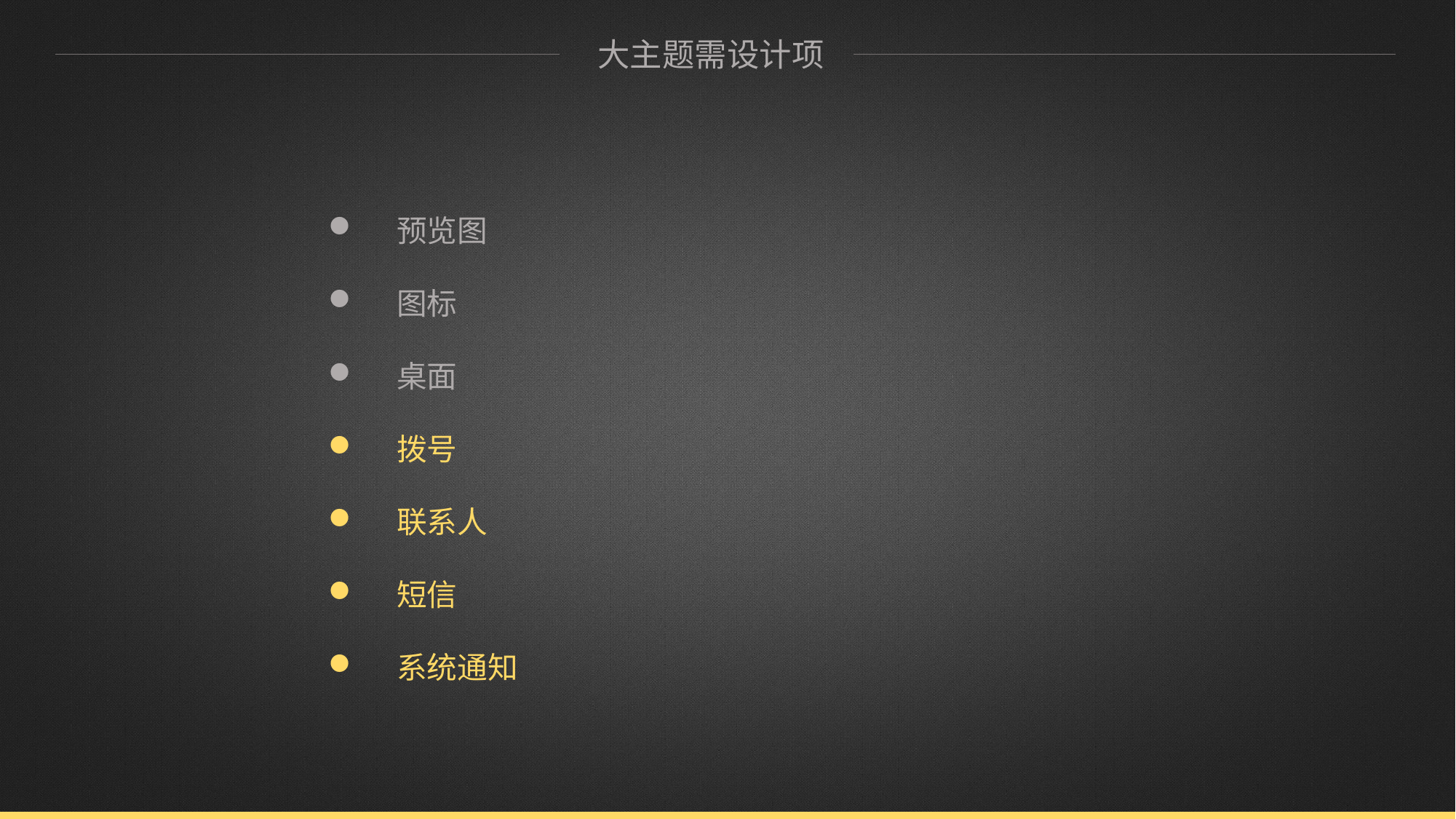

大主题需设计项

    预览图
    图标
    桌面
    拨号
    联系人
    短信
    系统通知